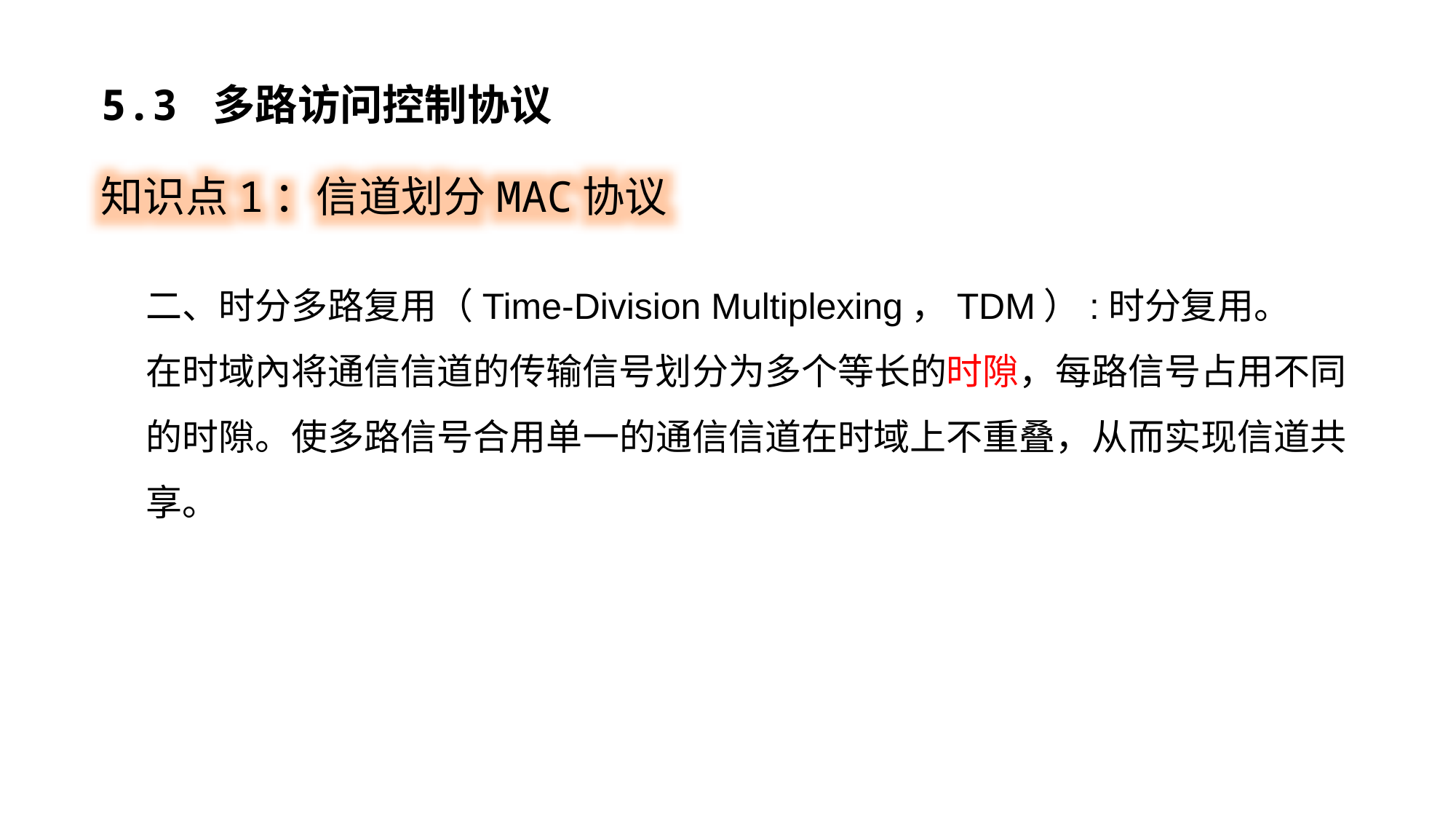

5.3 多路访问控制协议
知识点1：信道划分MAC协议
二、时分多路复用（Time-Division Multiplexing，TDM）:时分复用。
在时域內将通信信道的传输信号划分为多个等长的时隙，每路信号占用不同的时隙。使多路信号合用单一的通信信道在时域上不重叠，从而实现信道共享。